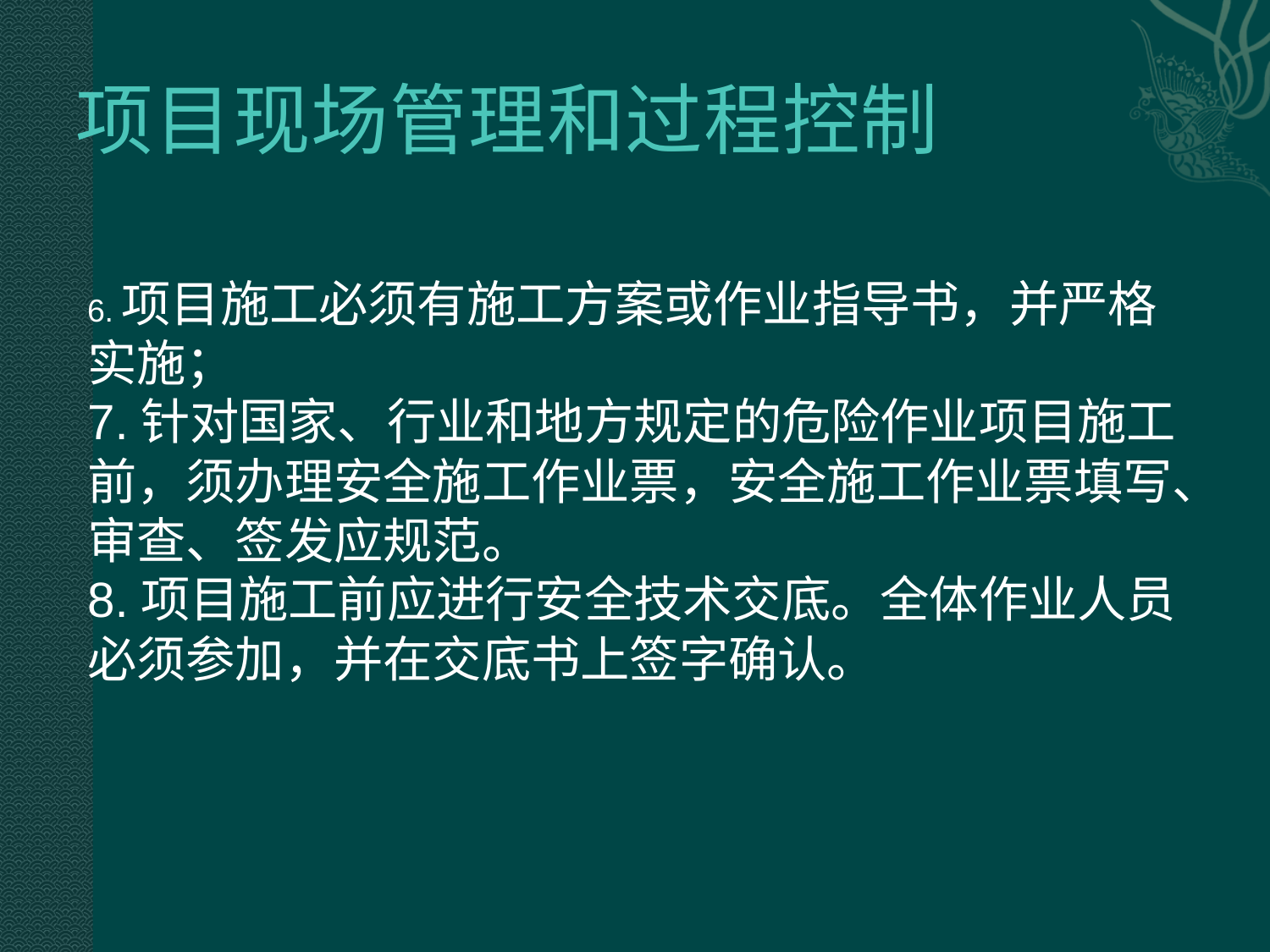

# 项目现场管理和过程控制
6.项目施工必须有施工方案或作业指导书，并严格实施；
7.针对国家、行业和地方规定的危险作业项目施工前，须办理安全施工作业票，安全施工作业票填写、审查、签发应规范。
8.项目施工前应进行安全技术交底。全体作业人员必须参加，并在交底书上签字确认。